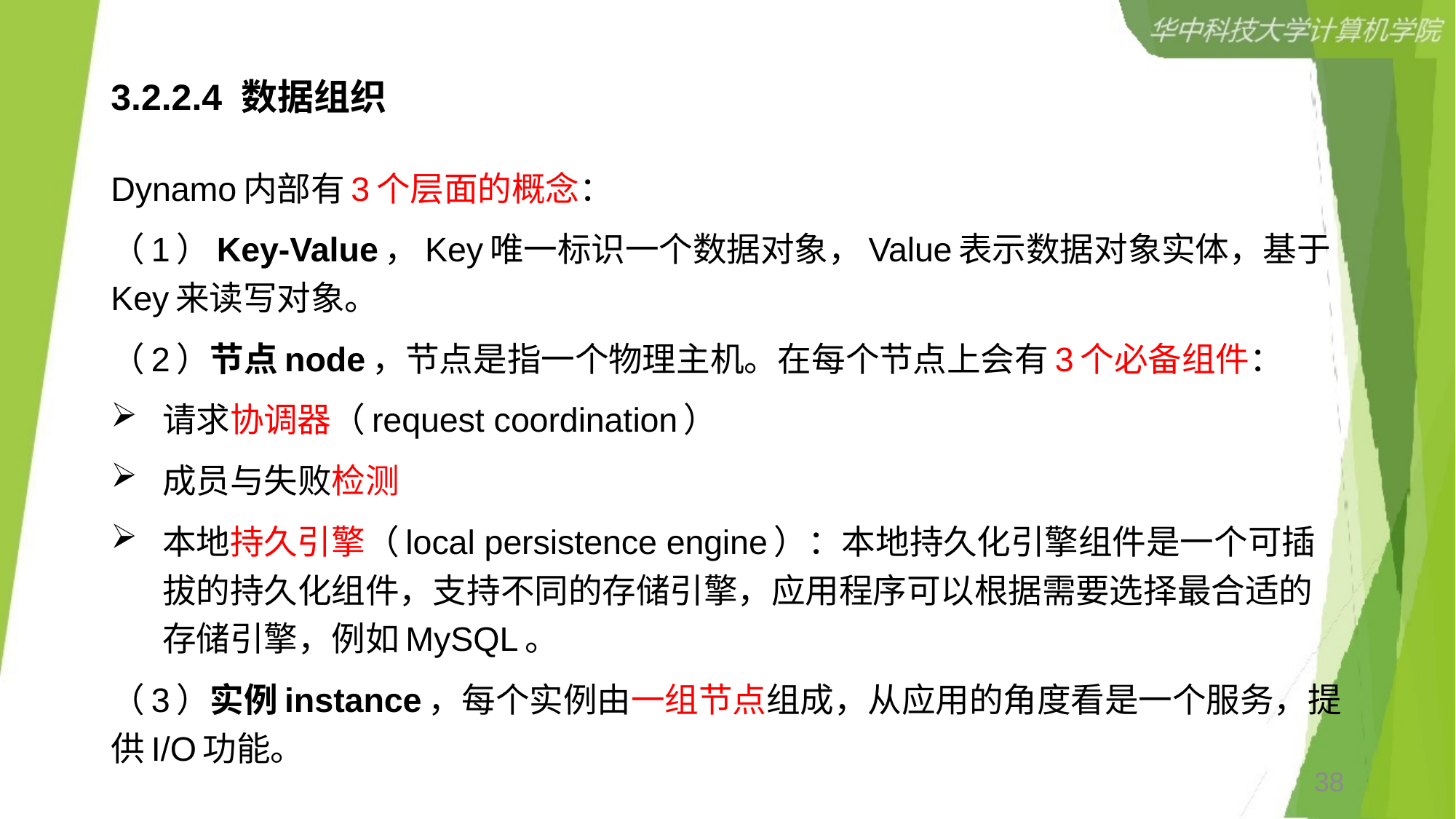

# 3.2.2.4 数据组织
Dynamo内部有3个层面的概念：
（1）Key-Value，Key唯一标识一个数据对象，Value表示数据对象实体，基于Key来读写对象。
（2）节点node，节点是指一个物理主机。在每个节点上会有3个必备组件：
请求协调器（request coordination）
成员与失败检测
本地持久引擎（local persistence engine）：本地持久化引擎组件是一个可插拔的持久化组件，支持不同的存储引擎，应用程序可以根据需要选择最合适的存储引擎，例如MySQL。
（3）实例instance，每个实例由一组节点组成，从应用的角度看是一个服务，提供I/O功能。
38